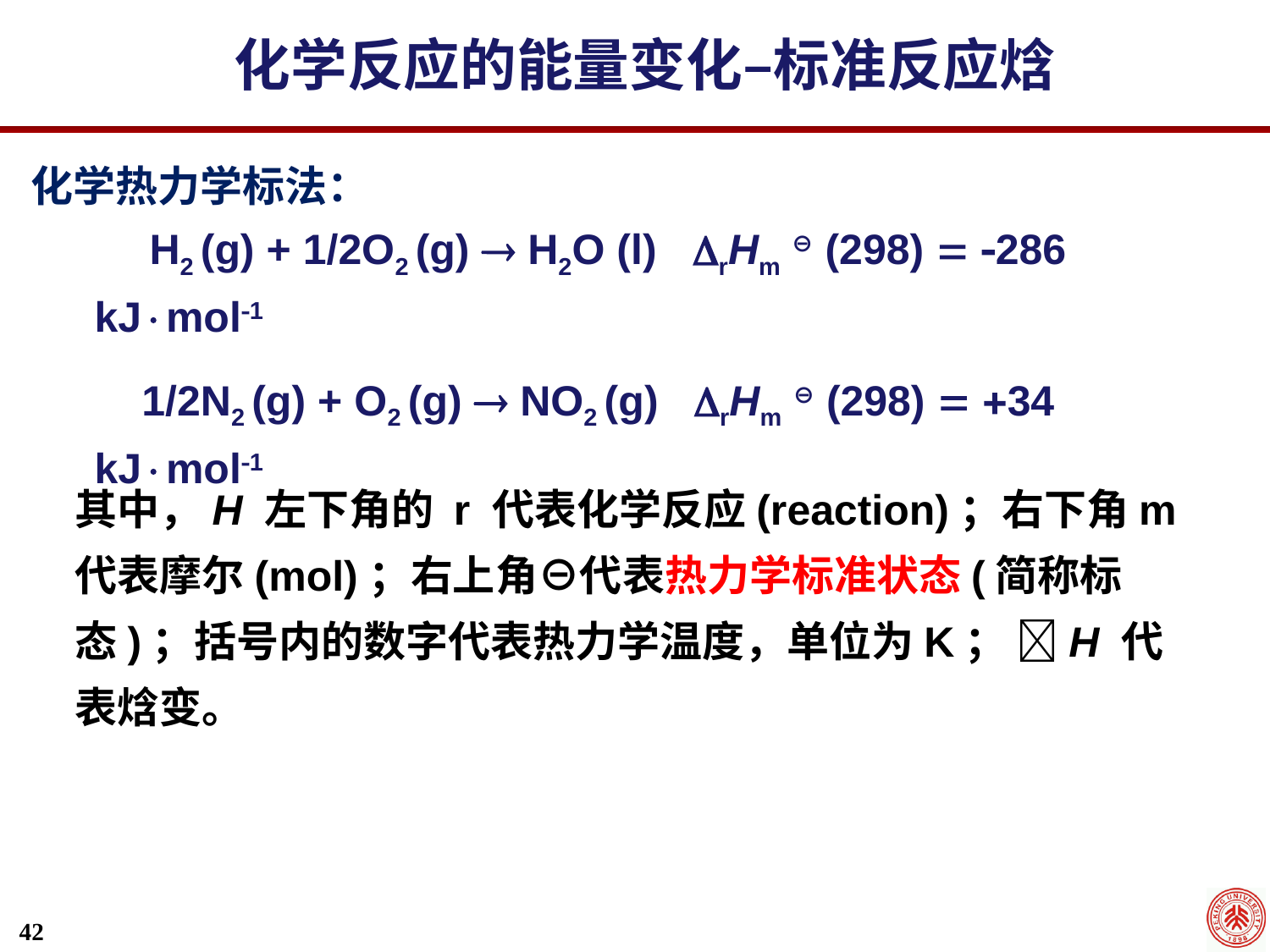

化学反应的能量变化–标准反应焓

化学热力学标法：
          H2 (g) + 1/2O2 (g) → H2O (l)   ΔrHm ⊖  (298) = −286 kJ⋅mol−1
	    1/2N2 (g) + O2 (g) → NO2 (g)   ΔrHm ⊖  (298) = +34 kJ⋅mol−1
其中，H 左下角的 r 代表化学反应(reaction)；右下角m代表摩尔(mol)；右上角⊖代表热力学标准状态(简称标态)；括号内的数字代表热力学温度，单位为K； ΔH 代表焓变。
42